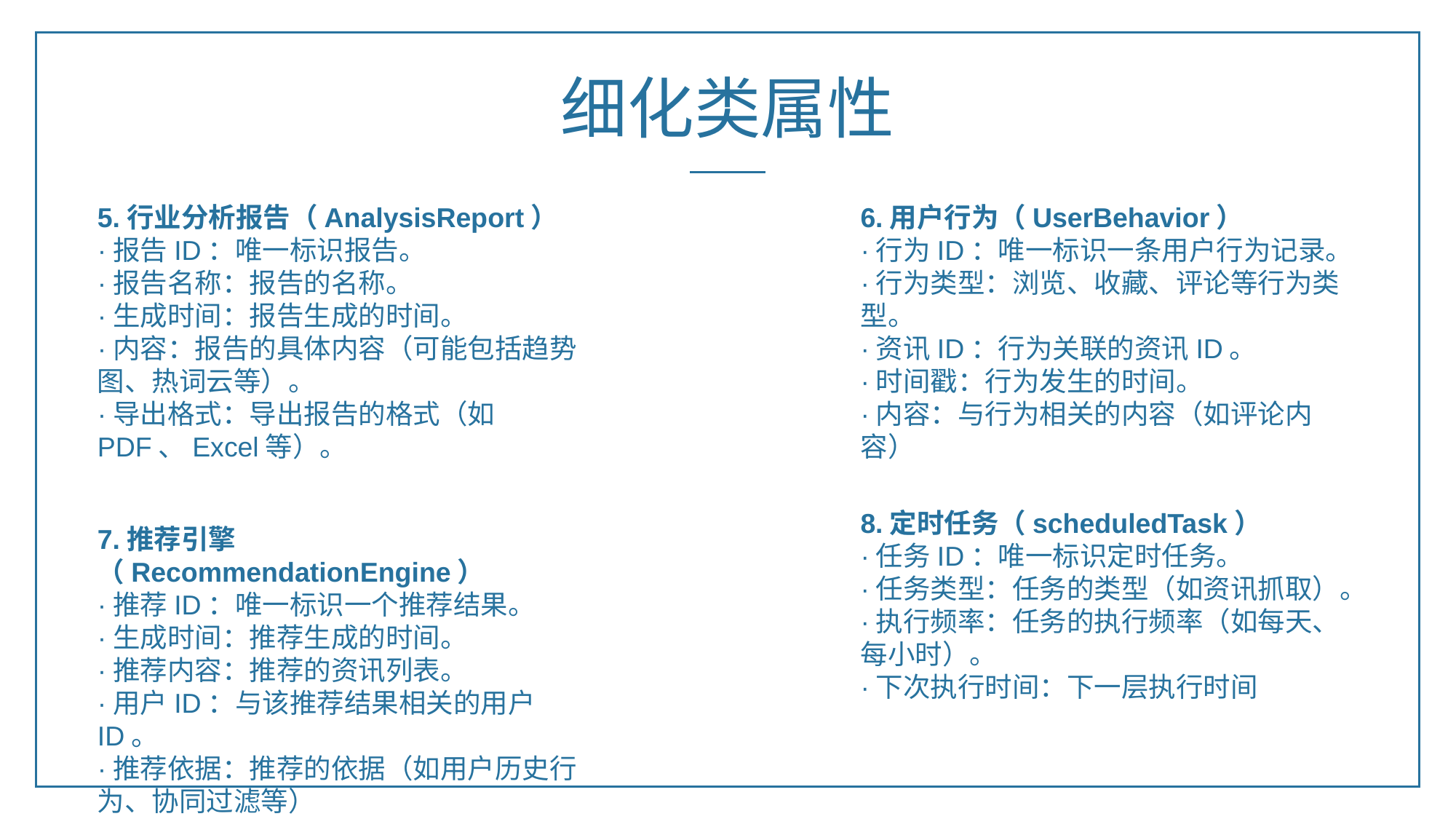

细化类属性
5.行业分析报告（AnalysisReport）
·报告ID：唯一标识报告。
·报告名称：报告的名称。
·生成时间：报告生成的时间。
·内容：报告的具体内容（可能包括趋势图、热词云等）。
·导出格式：导出报告的格式（如PDF、Excel等）。
6.用户行为（UserBehavior）
·行为ID：唯一标识一条用户行为记录。
·行为类型：浏览、收藏、评论等行为类型。
·资讯ID：行为关联的资讯ID。
·时间戳：行为发生的时间。
·内容：与行为相关的内容（如评论内容）
8.定时任务（scheduledTask）
·任务ID：唯一标识定时任务。
·任务类型：任务的类型（如资讯抓取）。
·执行频率：任务的执行频率（如每天、每小时）。
·下次执行时间：下一层执行时间
7.推荐引擎（RecommendationEngine）
·推荐ID：唯一标识一个推荐结果。
·生成时间：推荐生成的时间。
·推荐内容：推荐的资讯列表。
·用户ID：与该推荐结果相关的用户ID。
·推荐依据：推荐的依据（如用户历史行为、协同过滤等）